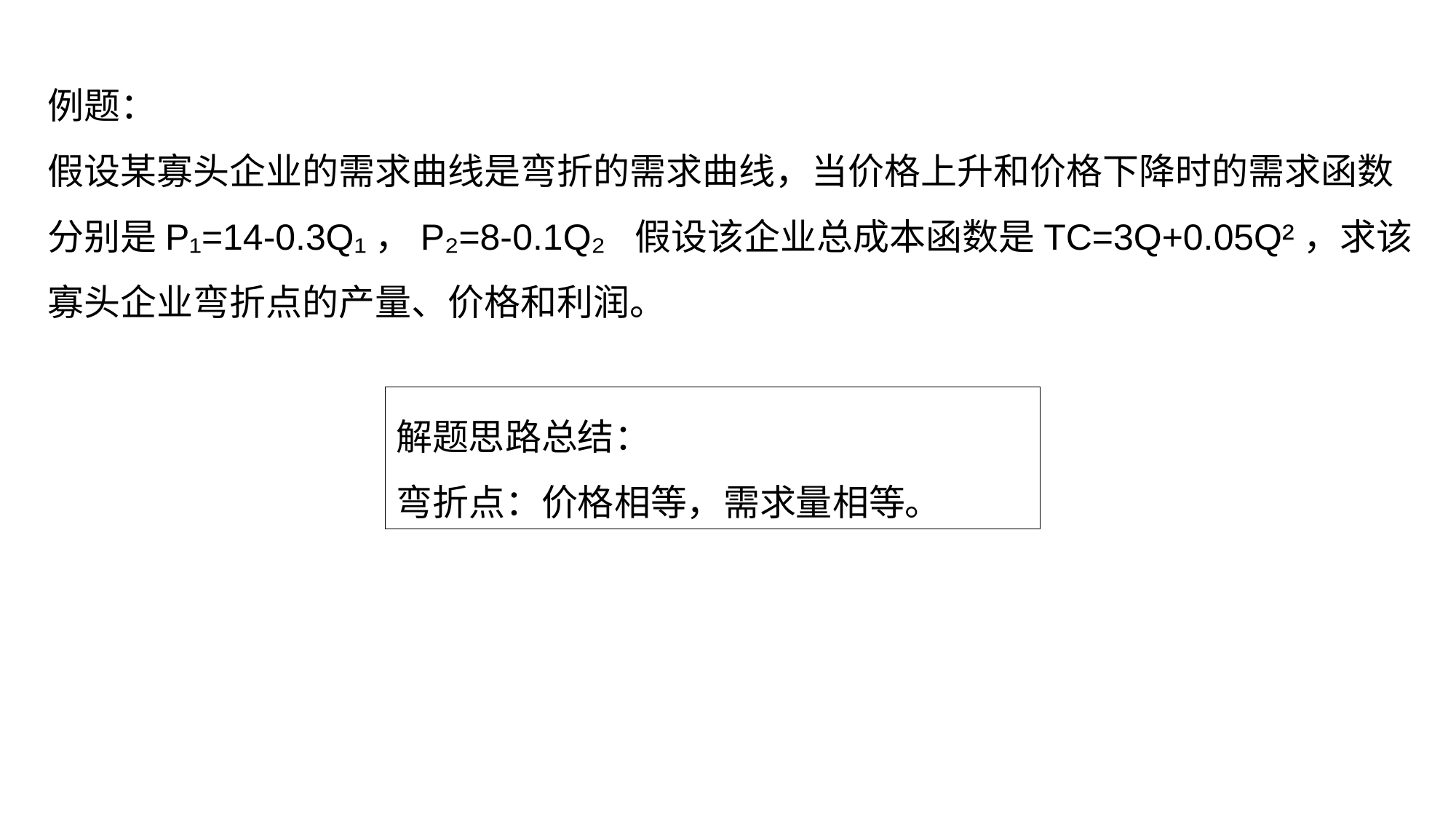

例题：
假设某寡头企业的需求曲线是弯折的需求曲线，当价格上升和价格下降时的需求函数分别是P₁=14-0.3Q₁，P₂=8-0.1Q₂  假设该企业总成本函数是TC=3Q+0.05Q²，求该寡头企业弯折点的产量、价格和利润。
解题思路总结：
弯折点：价格相等，需求量相等。